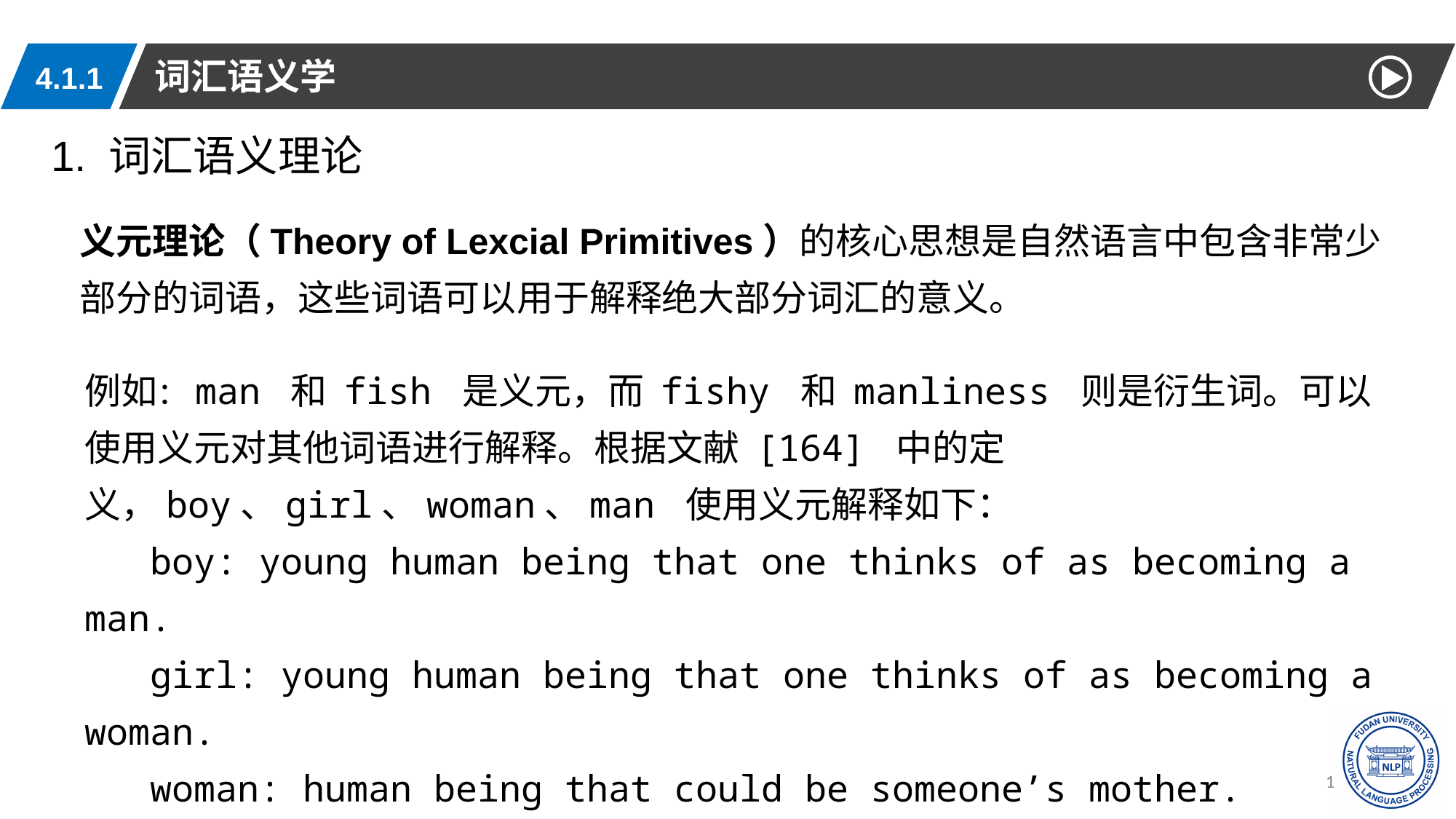

词汇语义学
4.1.1

1. 词汇语义理论
义元理论（Theory of Lexcial Primitives）的核心思想是自然语言中包含非常少部分的词语，这些词语可以用于解释绝大部分词汇的意义。
例如：man 和 fish 是义元，而 fishy 和 manliness 则是衍生词。可以使用义元对其他词语进行解释。根据文献 [164] 中的定义，boy、girl、woman、man 使用义元解释如下：
   boy: young human being that one thinks of as becoming a man.
   girl: young human being that one thinks of as becoming a woman.
   woman: human being that could be someone’s mother.
   man: human being that could cause a woman to be someone’s mother
10